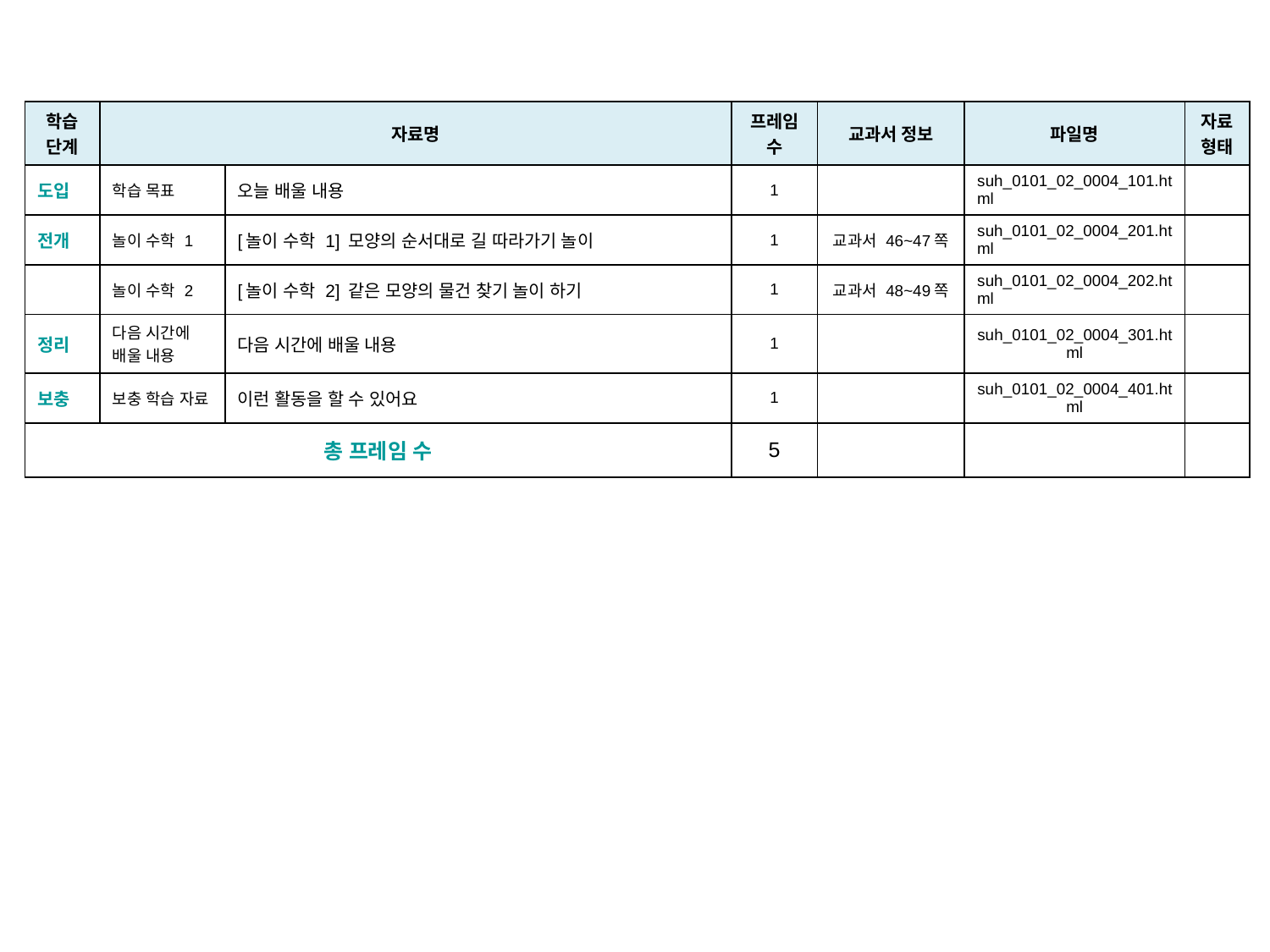

| 학습 단계 | 자료명 |  | 프레임 수 | 교과서 정보 | 파일명 | 자료 형태 |
| --- | --- | --- | --- | --- | --- | --- |
| 도입 | 학습 목표 | 오늘 배울 내용 | 1 |  | suh\_0101\_02\_0004\_101.html |  |
| 전개 | 놀이 수학 1 | [놀이 수학 1] 모양의 순서대로 길 따라가기 놀이 | 1 | 교과서 46~47쪽 | suh\_0101\_02\_0004\_201.html |  |
|  | 놀이 수학 2 | [놀이 수학 2] 같은 모양의 물건 찾기 놀이 하기 | 1 | 교과서 48~49쪽 | suh\_0101\_02\_0004\_202.html |  |
| 정리 | 다음 시간에 배울 내용 | 다음 시간에 배울 내용 | 1 |  | suh\_0101\_02\_0004\_301.html |  |
| 보충 | 보충 학습 자료 | 이런 활동을 할 수 있어요 | 1 |  | suh\_0101\_02\_0004\_401.html |  |
| 총 프레임 수 |  |  | 5 |  |  |  |